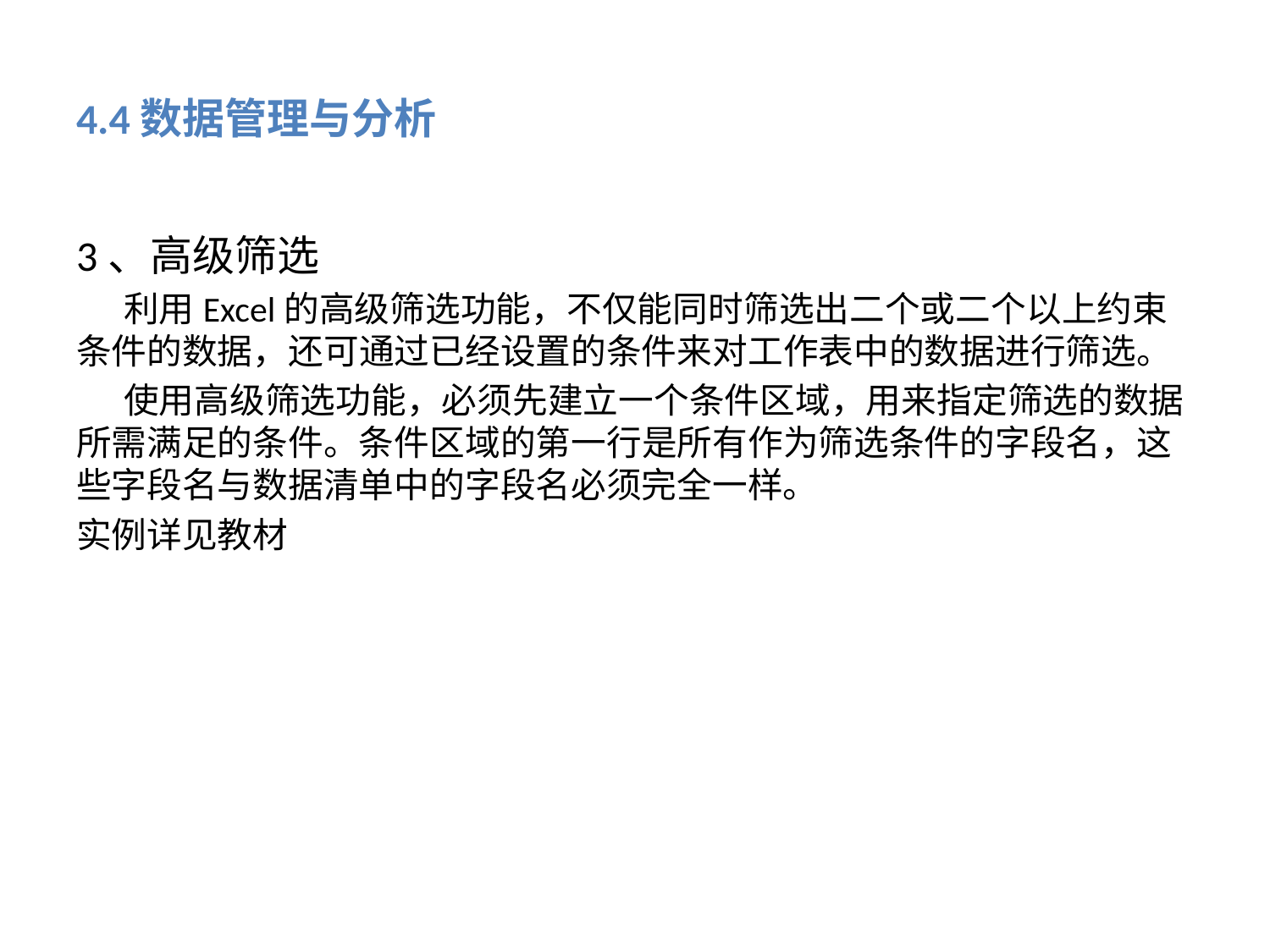

# 4.4数据管理与分析
3、高级筛选
     利用Excel的高级筛选功能，不仅能同时筛选出二个或二个以上约束条件的数据，还可通过已经设置的条件来对工作表中的数据进行筛选。
     使用高级筛选功能，必须先建立一个条件区域，用来指定筛选的数据所需满足的条件。条件区域的第一行是所有作为筛选条件的字段名，这些字段名与数据清单中的字段名必须完全一样。
实例详见教材